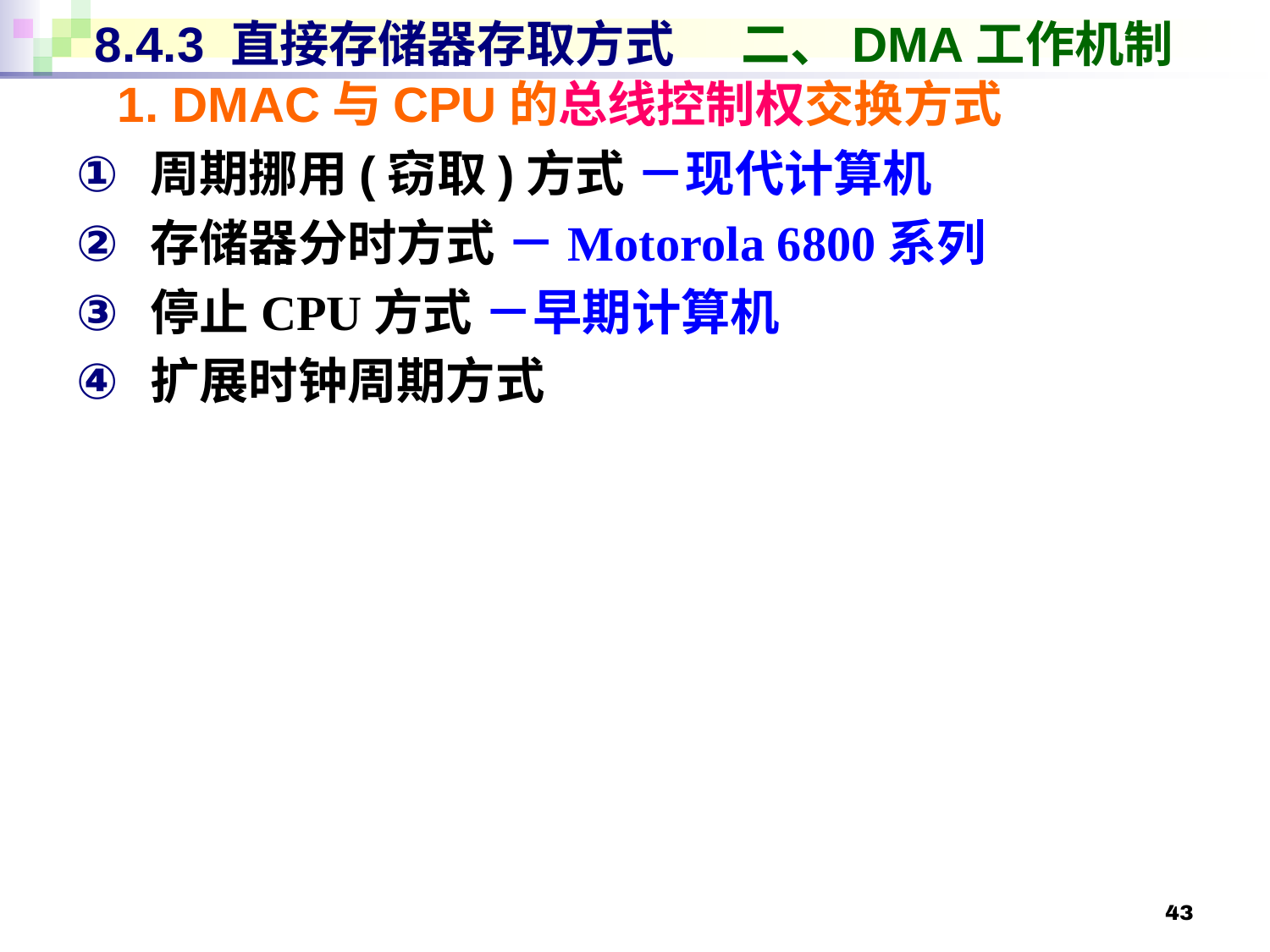

# 8.4.3 直接存储器存取方式      二、DMA工作机制
1. DMAC与CPU的总线控制权交换方式
周期挪用(窃取)方式 －现代计算机
存储器分时方式 －Motorola 6800系列
停止CPU方式 －早期计算机
扩展时钟周期方式
43